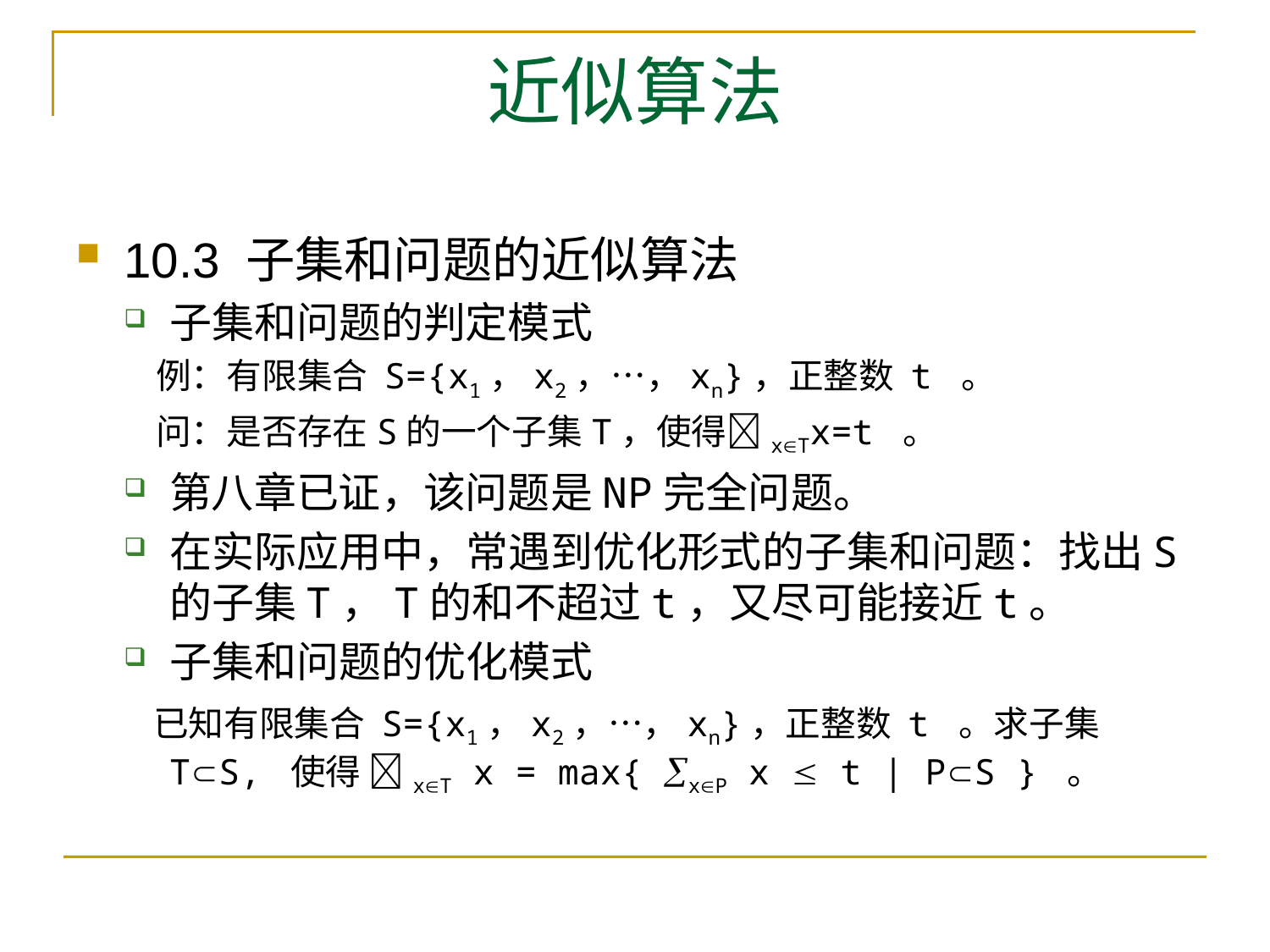

# 近似算法
10.3 子集和问题的近似算法
子集和问题的判定模式
   例：有限集合 S={x1，x2，…，xn}，正整数 t 。
   问：是否存在S的一个子集T，使得∑x∈Tx=t 。
第八章已证，该问题是NP完全问题。
在实际应用中，常遇到优化形式的子集和问题：找出S的子集T，T的和不超过t，又尽可能接近t。
子集和问题的优化模式
  已知有限集合 S={x1，x2，…，xn}，正整数 t 。求子集 T⊂S, 使得 ∑x∈T x = max{ ∑x∈P x ≤ t | P⊂S } 。